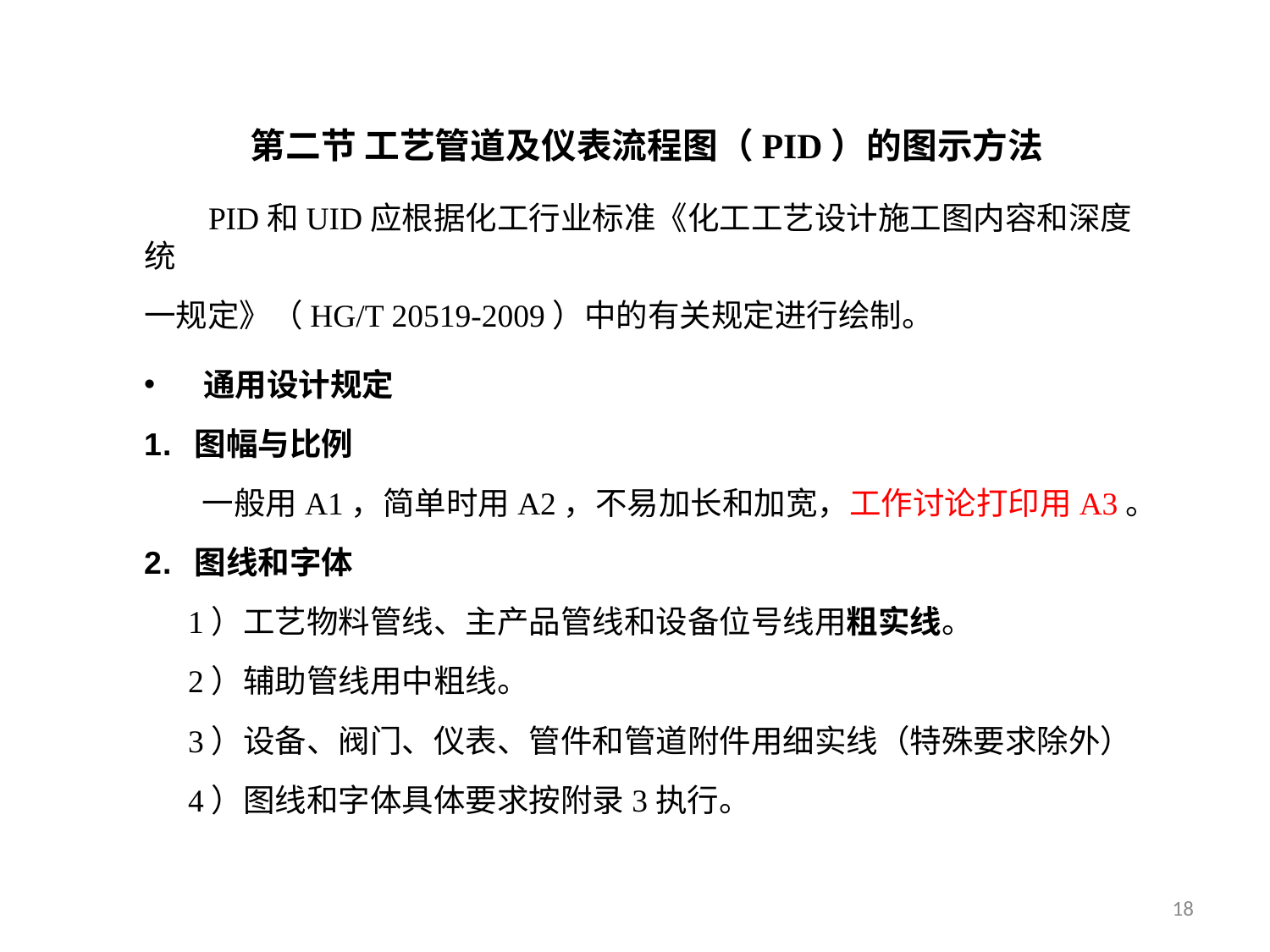

第二节 工艺管道及仪表流程图（PID）的图示方法
        PID和UID应根据化工行业标准《化工工艺设计施工图内容和深度统
一规定》（HG/T 20519-2009）中的有关规定进行绘制。
通用设计规定
图幅与比例
       一般用A1，简单时用A2，不易加长和加宽，工作讨论打印用A3。
图线和字体
       1）工艺物料管线、主产品管线和设备位号线用粗实线。
       2）辅助管线用中粗线。
       3）设备、阀门、仪表、管件和管道附件用细实线（特殊要求除外）
       4）图线和字体具体要求按附录3执行。
18